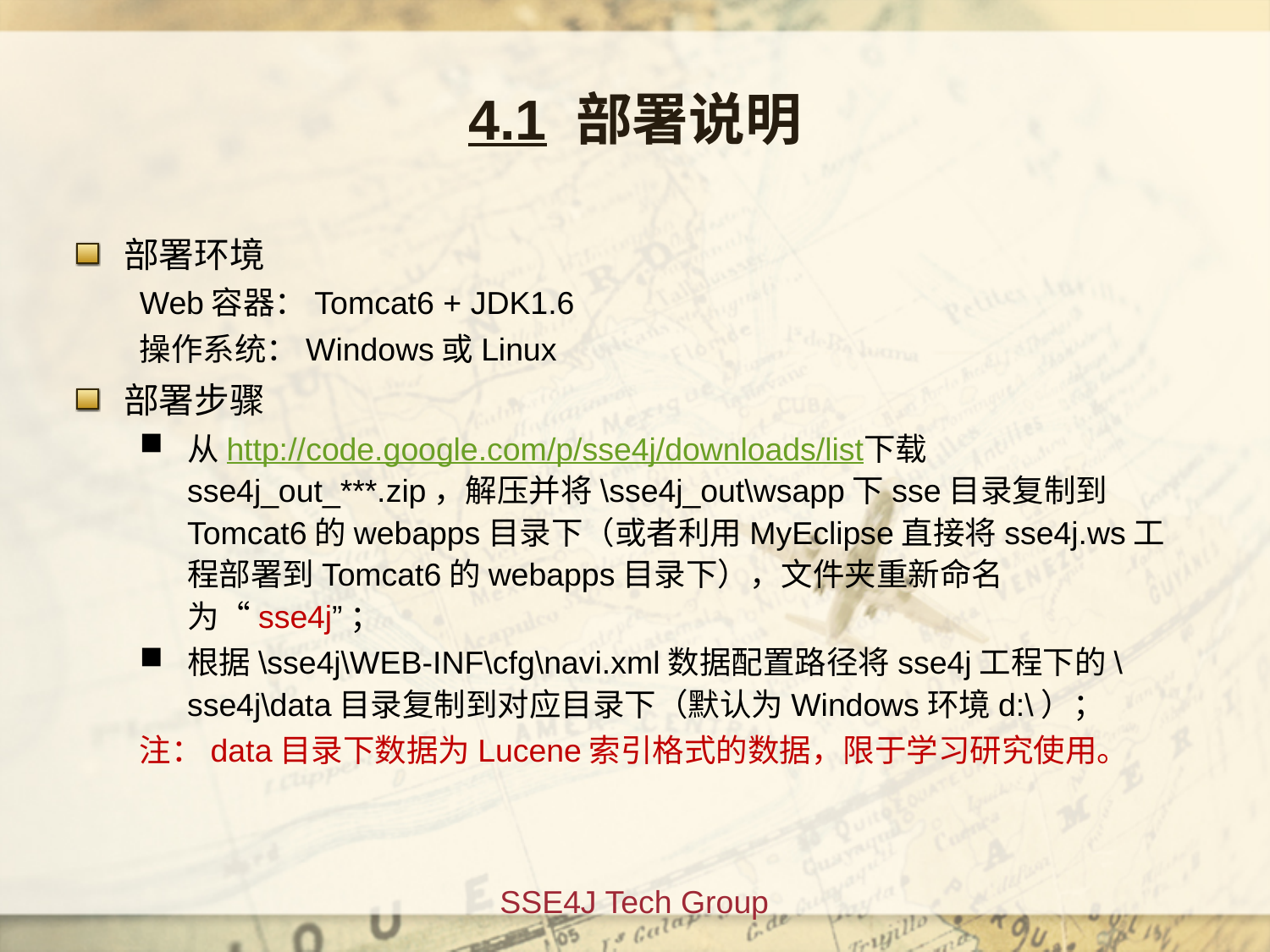

4.1 部署说明
部署环境
Web容器：Tomcat6 + JDK1.6
操作系统：Windows或Linux
部署步骤
从http://code.google.com/p/sse4j/downloads/list下载sse4j_out_***.zip，解压并将\sse4j_out\wsapp下sse目录复制到Tomcat6的webapps目录下（或者利用MyEclipse直接将sse4j.ws工程部署到Tomcat6的webapps目录下），文件夹重新命名为“sse4j”；
根据\sse4j\WEB-INF\cfg\navi.xml数据配置路径将sse4j工程下的\sse4j\data目录复制到对应目录下（默认为Windows环境d:\）；
注：data目录下数据为Lucene索引格式的数据，限于学习研究使用。